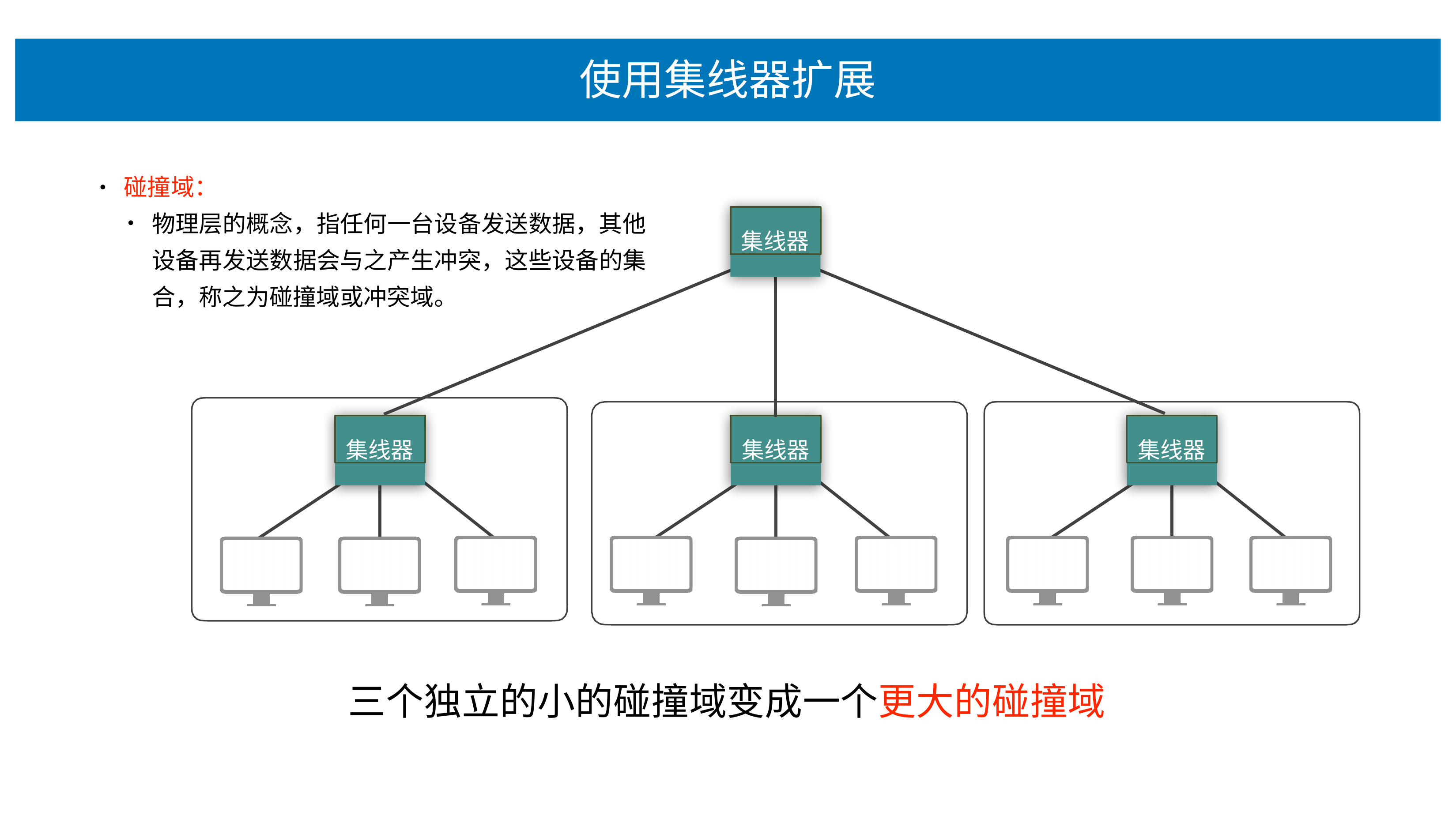

# 使⽤集线器扩展
碰撞域：
物理层的概念，指任何⼀台设备发送数据，其他 设备再发送数据会与之产⽣冲突，这些设备的集 合，称之为碰撞域或冲突域。
•

集线器

集线器
集线器
集线器

三个独⽴的⼩的碰撞域变成⼀个更⼤的碰撞域